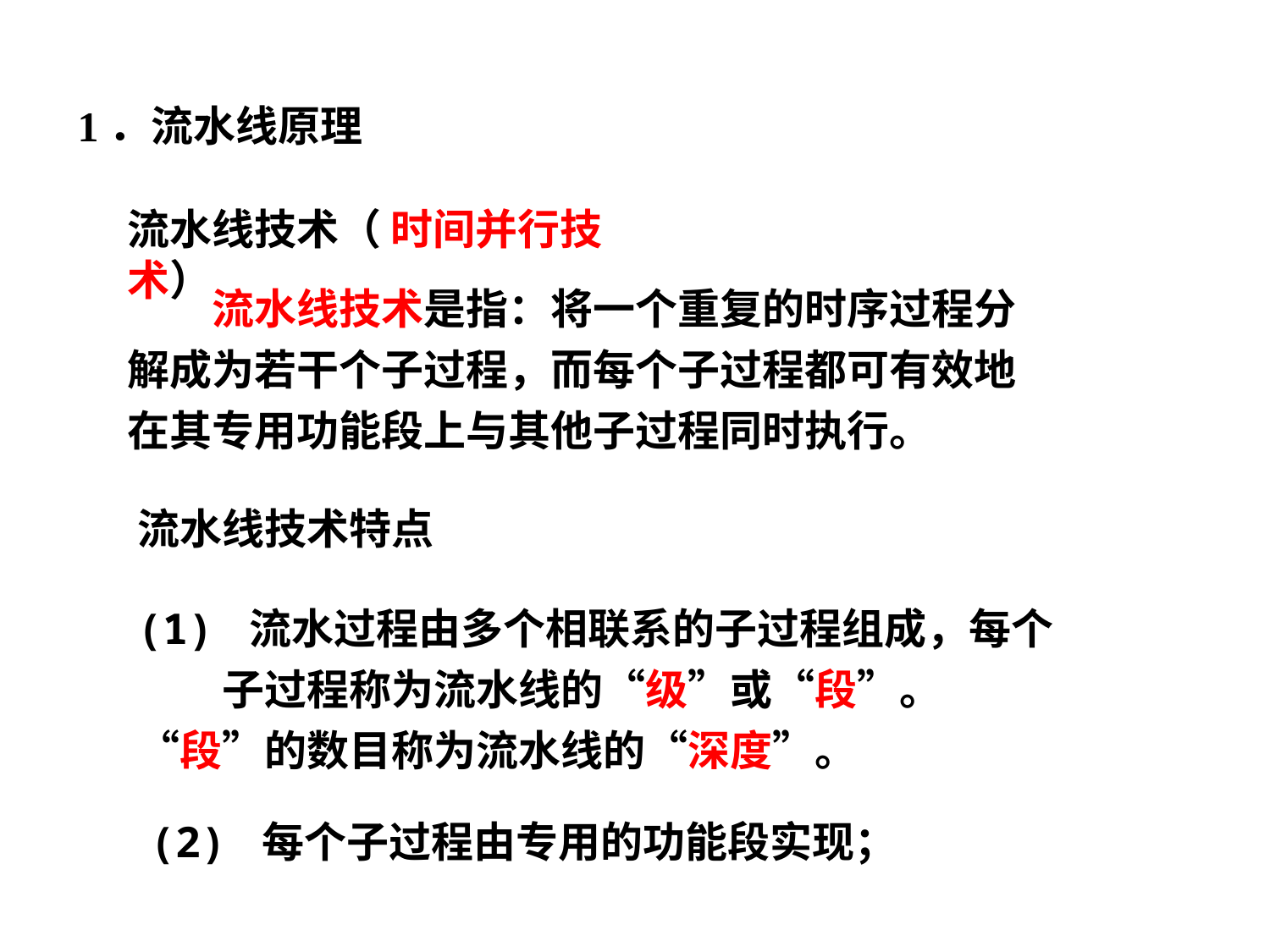

1．流水线原理
流水线技术（ 时间并行技术）
　　流水线技术是指：将一个重复的时序过程分解成为若干个子过程，而每个子过程都可有效地在其专用功能段上与其他子过程同时执行。
流水线技术特点
(1) 流水过程由多个相联系的子过程组成，每个
　　子过程称为流水线的“级”或“段”。“段”的数目称为流水线的“深度”。
(2) 每个子过程由专用的功能段实现；